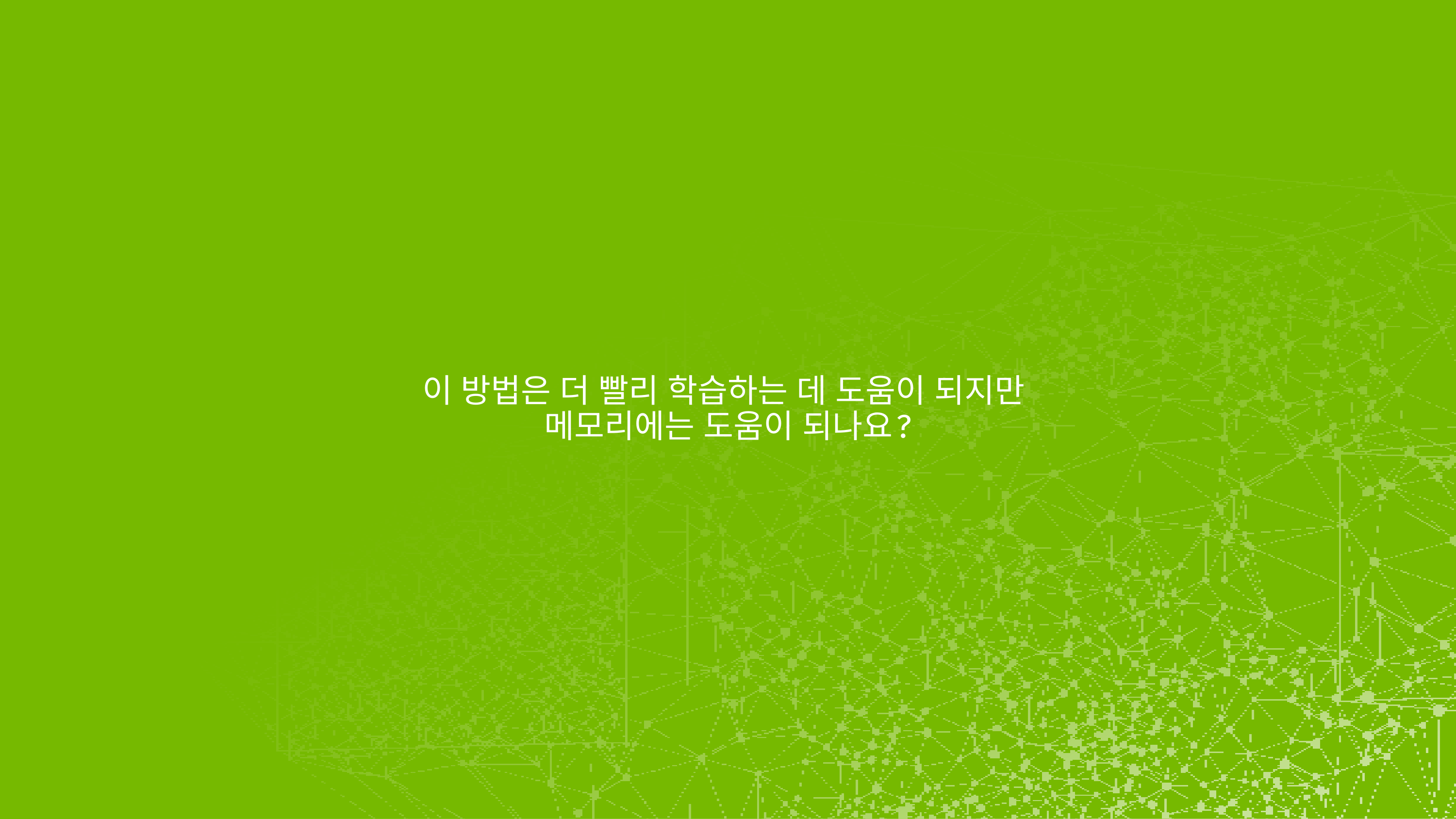

# 이 방법은 더 빨리 학습하는 데 도움이 되지만 메모리에는 도움이 되나요?